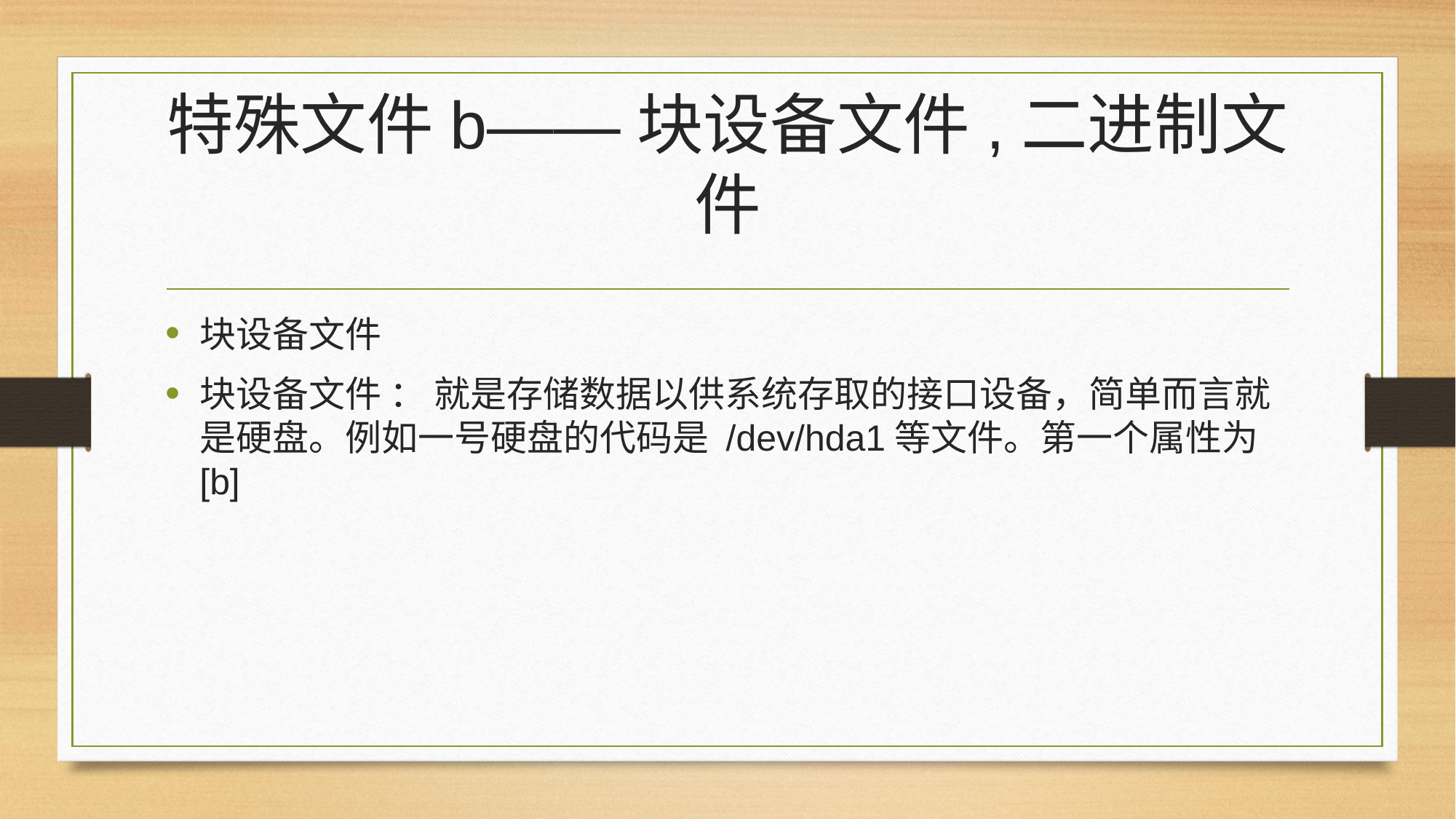

# 特殊文件b——块设备文件,二进制文件
块设备文件
块设备文件 ： 就是存储数据以供系统存取的接口设备，简单而言就是硬盘。例如一号硬盘的代码是 /dev/hda1等文件。第一个属性为 [b]